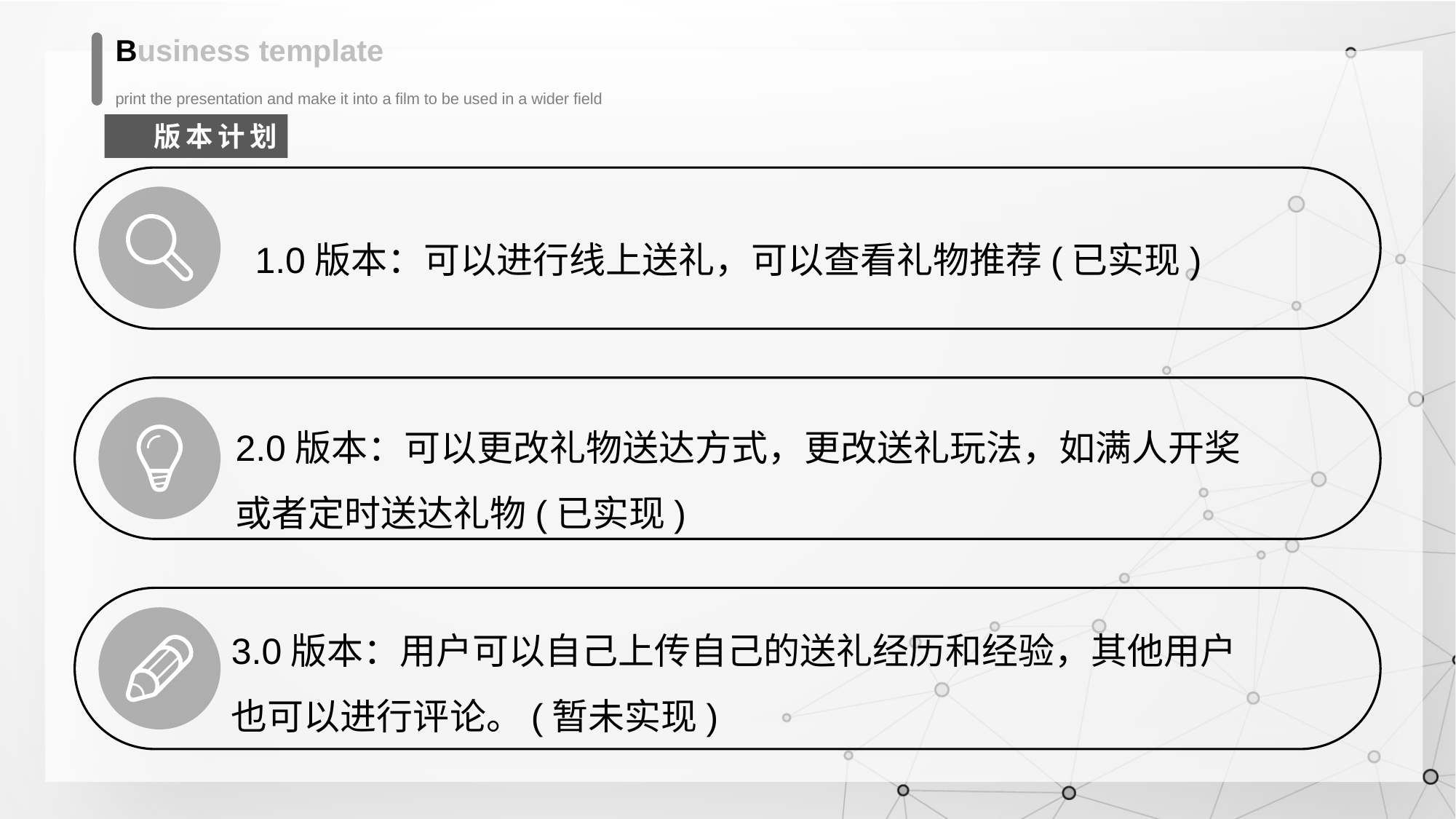

Business template

print the presentation and make it into a film to be used in a wider field
版本计划

1.0版本：可以进行线上送礼，可以查看礼物推荐(已实现)

2.0版本：可以更改礼物送达方式，更改送礼玩法，如满人开奖或者定时送达礼物(已实现)

3.0版本：用户可以自己上传自己的送礼经历和经验，其他用户也可以进行评论。(暂未实现)